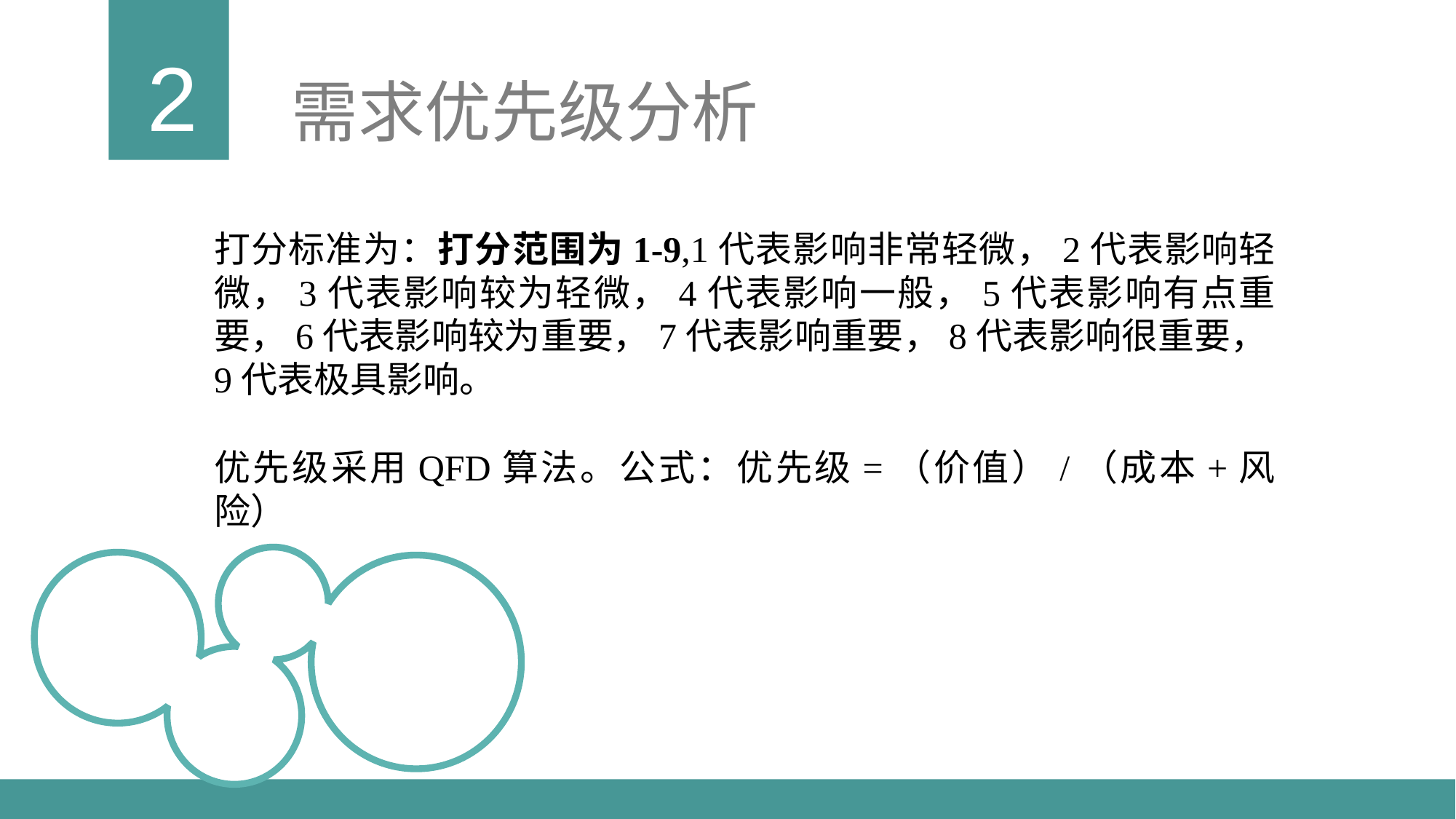

2
需求优先级分析
打分标准为：打分范围为1-9,1代表影响非常轻微，2代表影响轻微，3代表影响较为轻微，4代表影响一般，5代表影响有点重要，6代表影响较为重要，7代表影响重要，8代表影响很重要，9代表极具影响。

优先级采用QFD算法。公式：优先级=（价值）/（成本+风险）